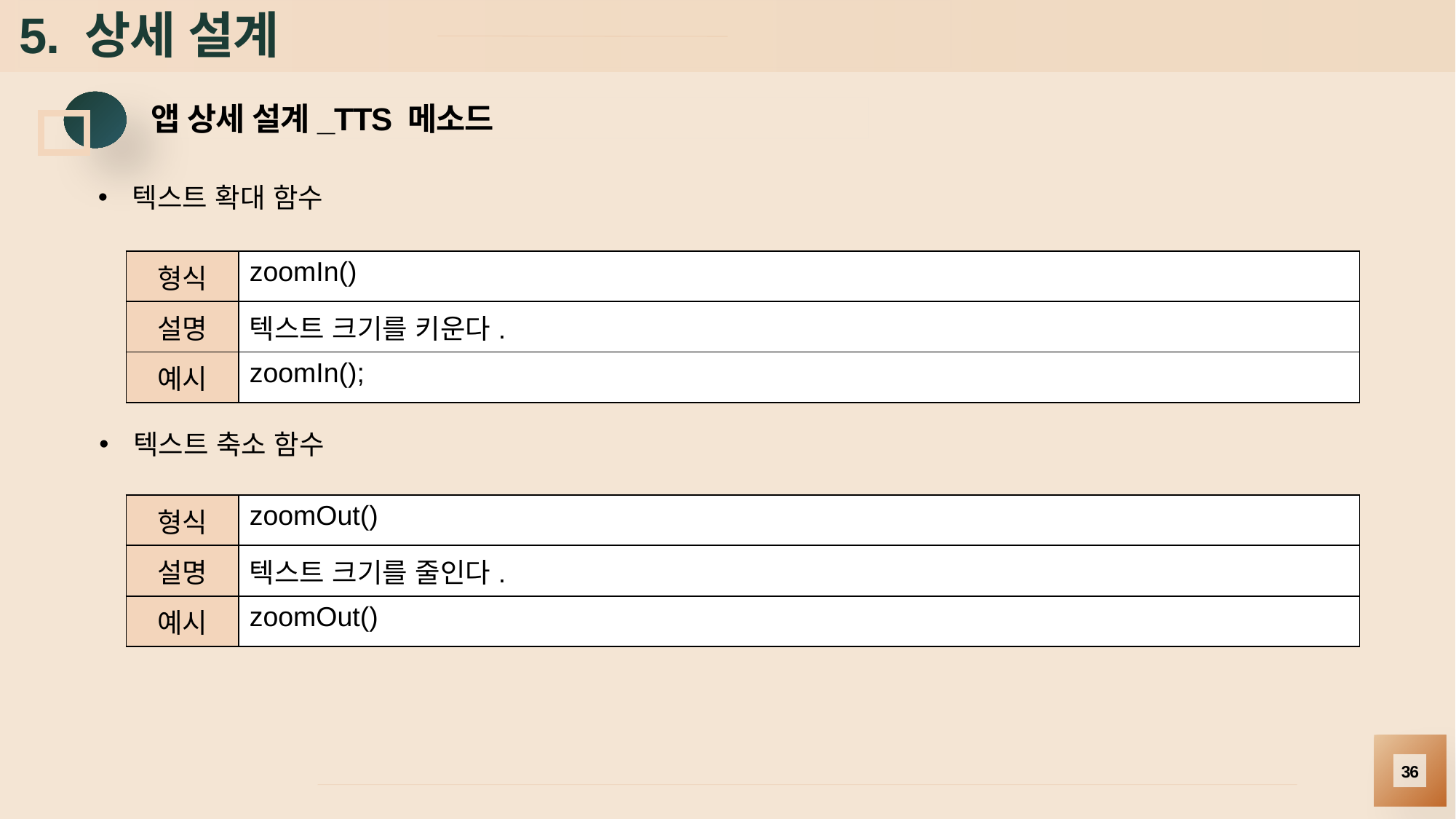

# 5. 상세 설계

앱 상세 설계_TTS 메소드

텍스트 확대 함수
| 형식 | zoomIn() |
| --- | --- |
| 설명 | 텍스트 크기를 키운다. |
| 예시 | zoomIn(); |
텍스트 축소 함수
| 형식 | zoomOut() |
| --- | --- |
| 설명 | 텍스트 크기를 줄인다. |
| 예시 | zoomOut() |
36